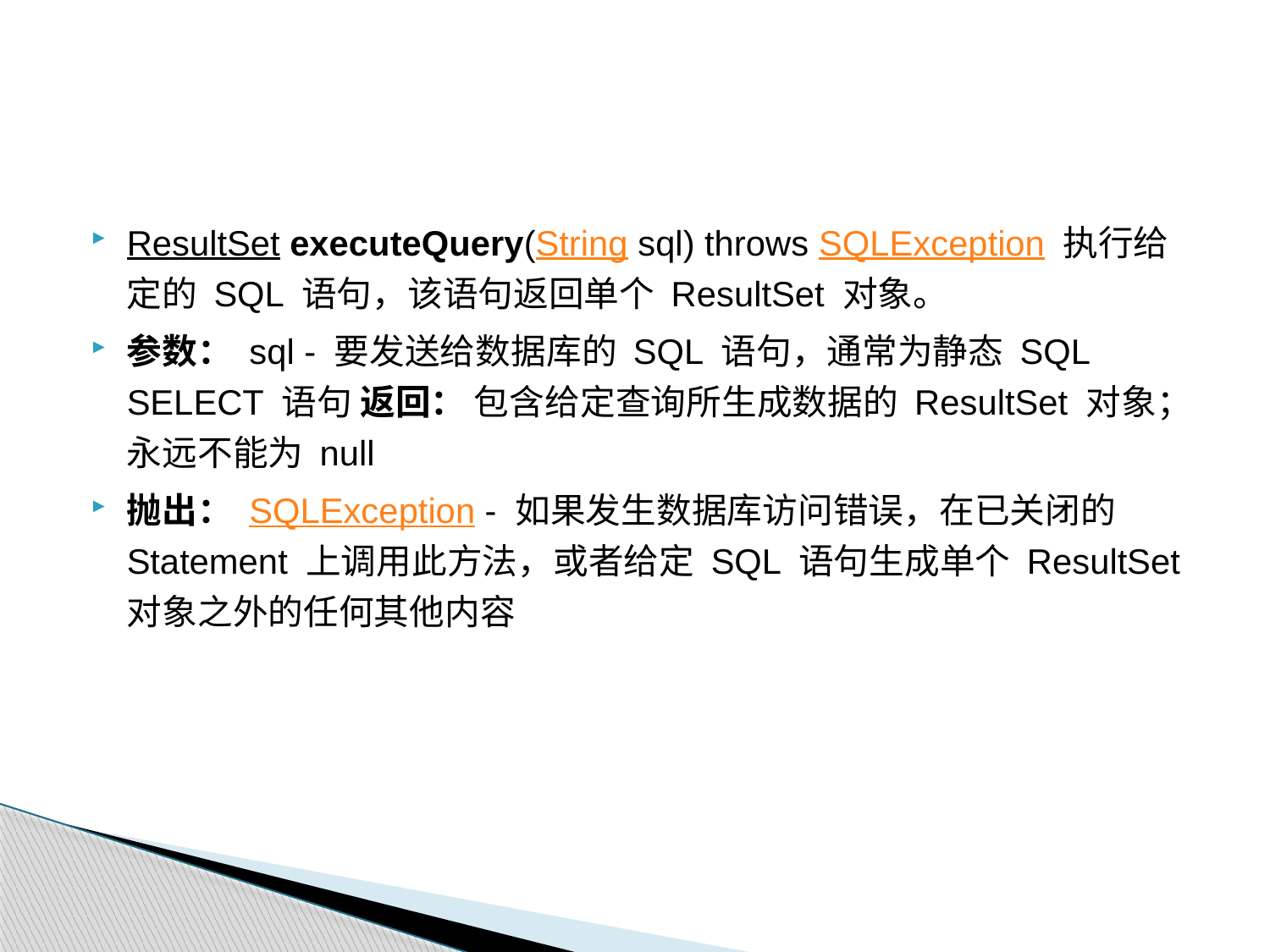

ResultSet executeQuery(String sql) throws SQLException 执行给定的 SQL 语句，该语句返回单个 ResultSet 对象。
参数： sql - 要发送给数据库的 SQL 语句，通常为静态 SQL SELECT 语句 返回： 包含给定查询所生成数据的 ResultSet 对象；永远不能为 null
抛出： SQLException - 如果发生数据库访问错误，在已关闭的 Statement 上调用此方法，或者给定 SQL 语句生成单个 ResultSet 对象之外的任何其他内容